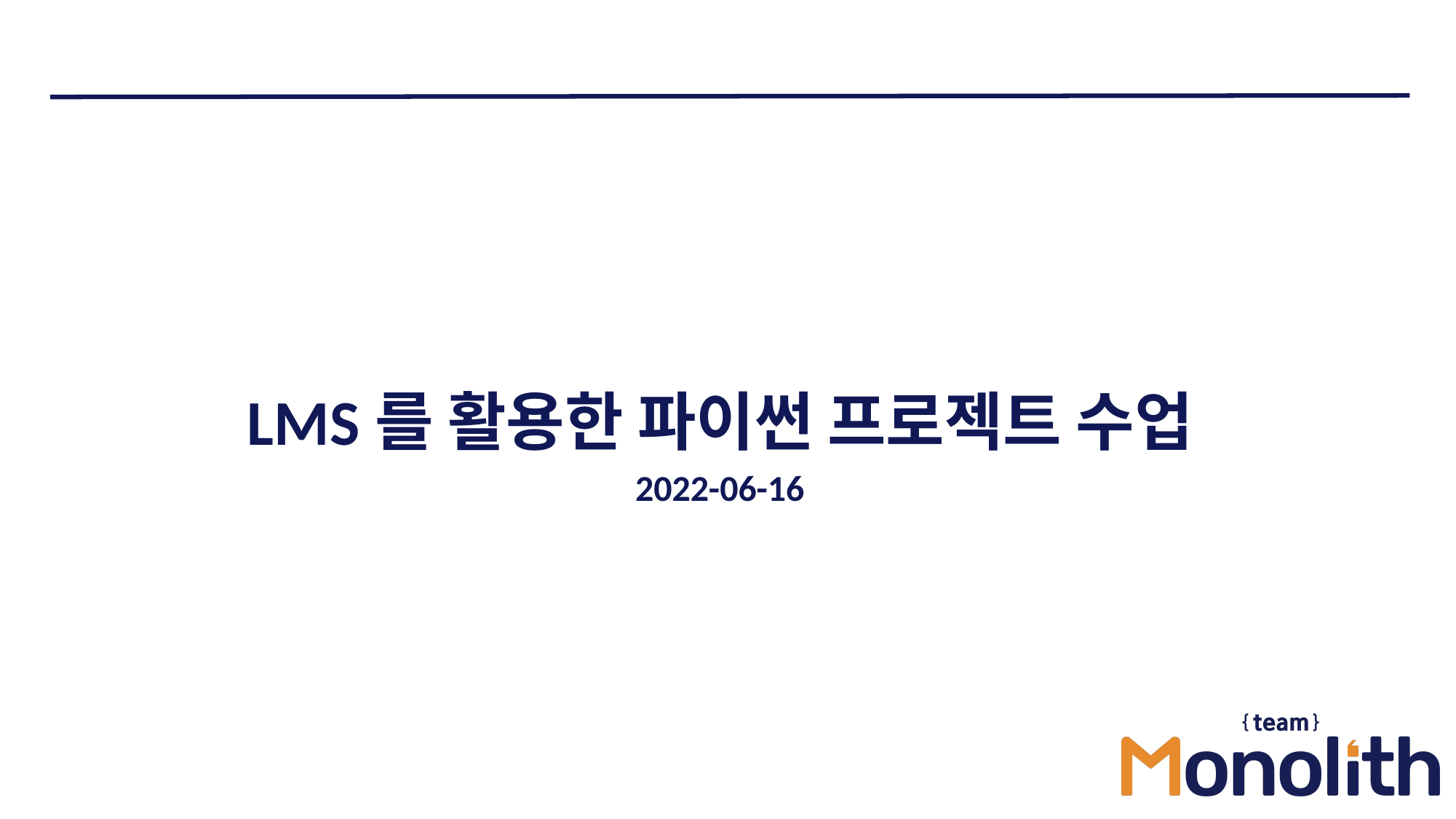

# LMS를 활용한 파이썬 프로젝트 수업
2022-06-16